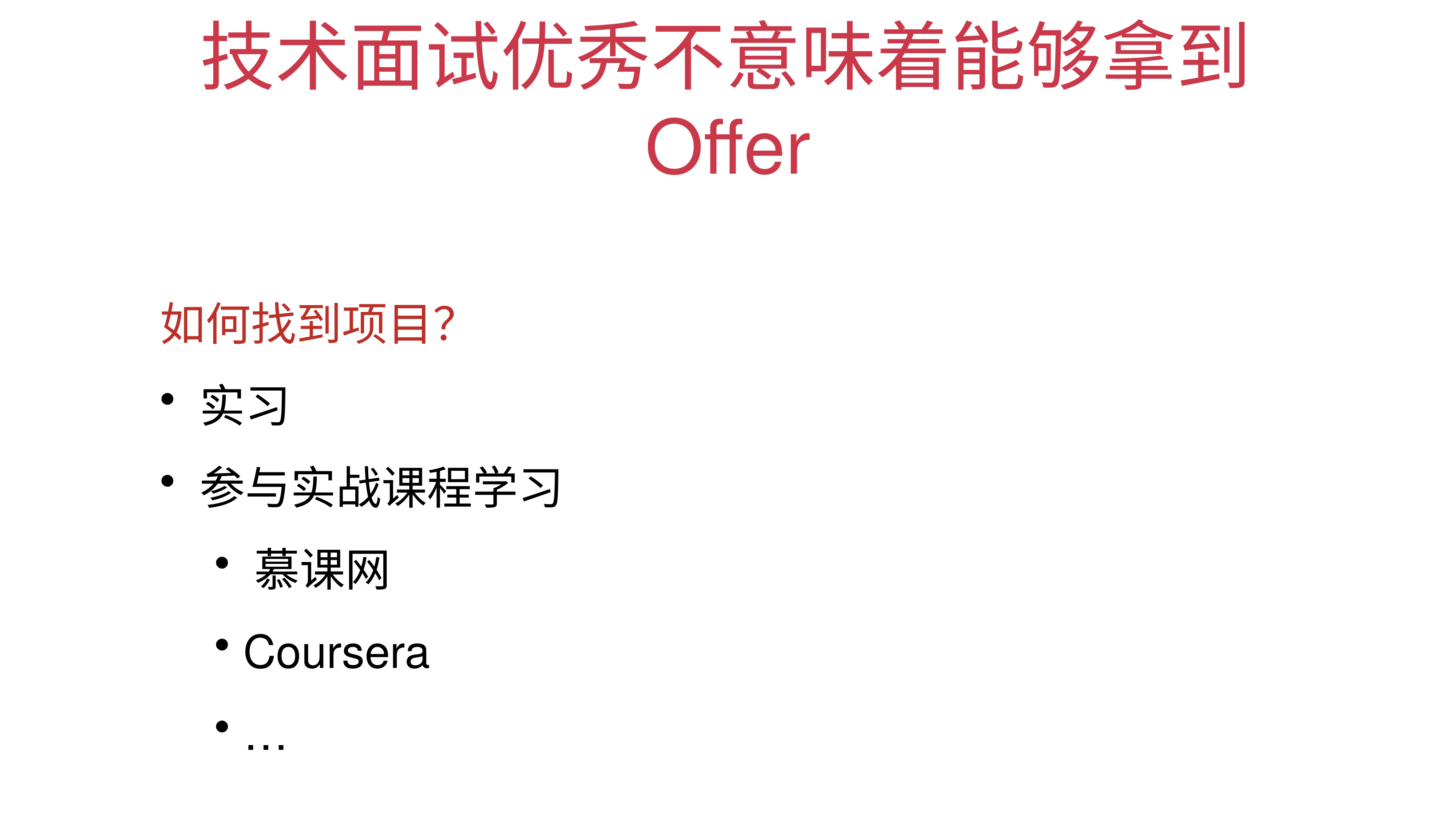

# 技术面试优秀不意味着能够拿到Offer
如何找到项目？
 实习
 参与实战课程学习
 慕课网
 Coursera
 …